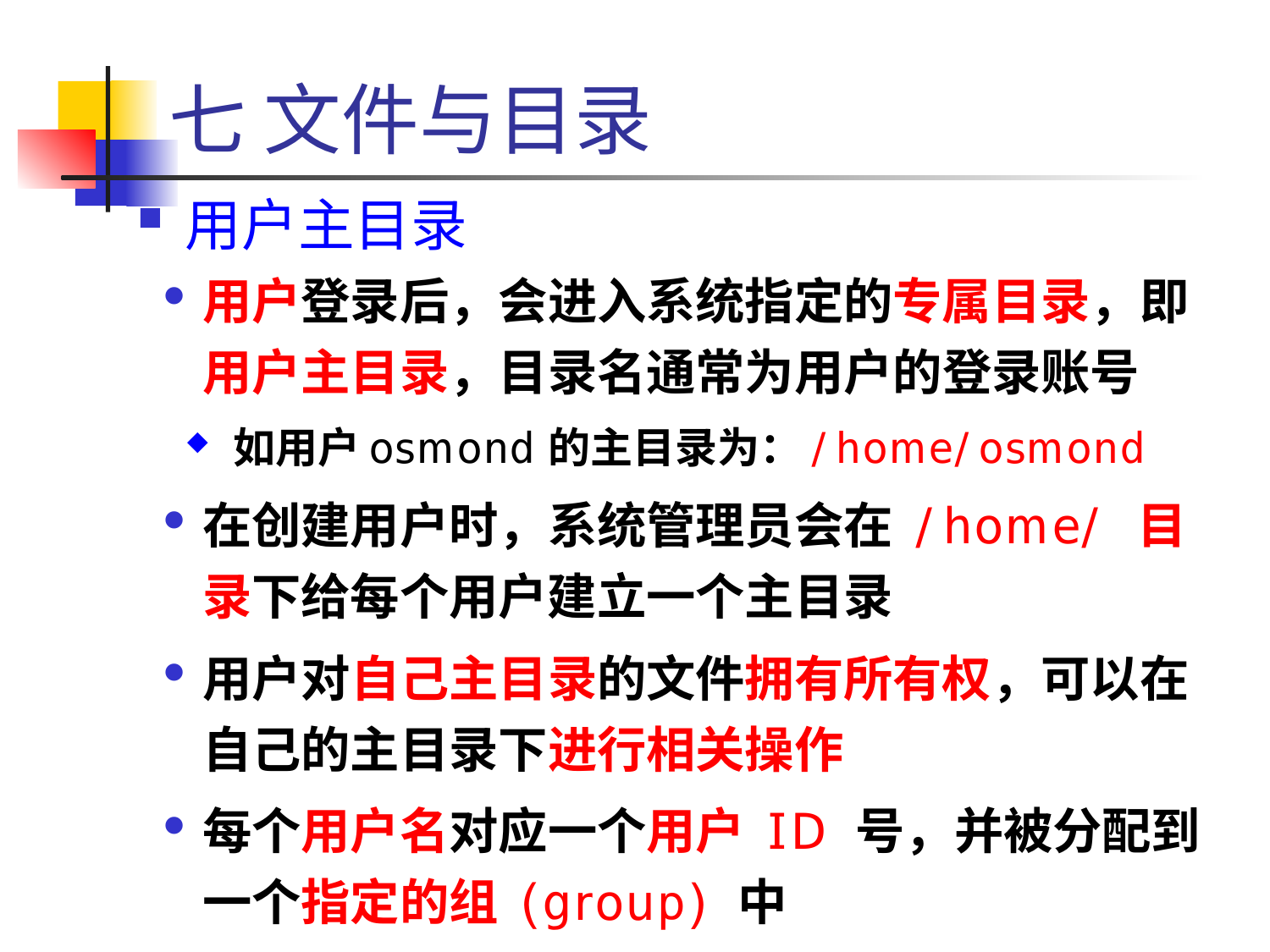

七 文件与目录
用户主目录
用户登录后，会进入系统指定的专属目录，即用户主目录，目录名通常为用户的登录账号
如用户osmond的主目录为：/home/osmond
在创建用户时，系统管理员会在 /home/ 目录下给每个用户建立一个主目录
用户对自己主目录的文件拥有所有权，可以在自己的主目录下进行相关操作
每个用户名对应一个用户 ID 号，并被分配到一个指定的组 (group) 中